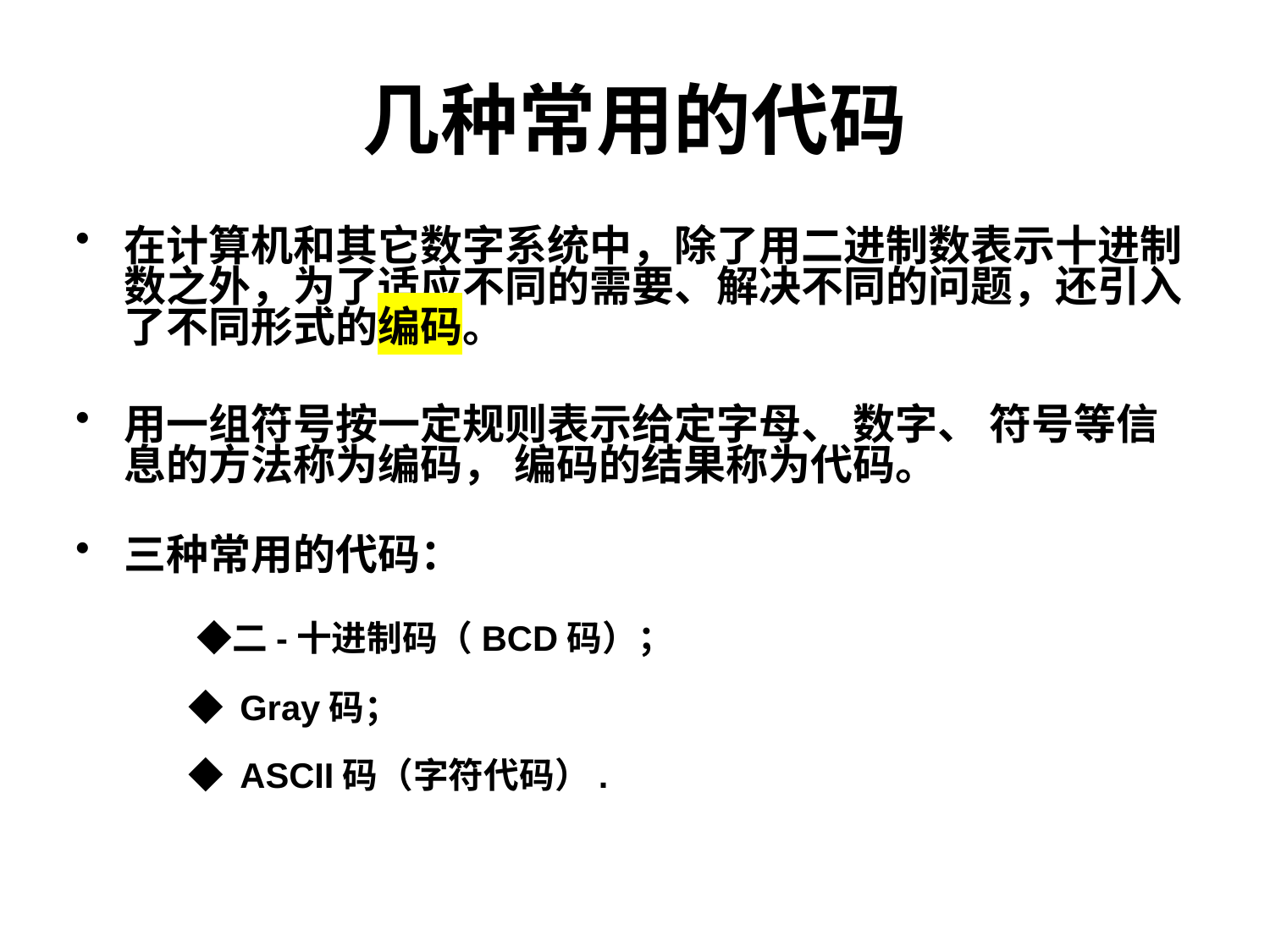

# 几种常用的代码
在计算机和其它数字系统中，除了用二进制数表示十进制数之外，为了适应不同的需要、解决不同的问题，还引入了不同形式的编码。

用一组符号按一定规则表示给定字母、 数字、 符号等信息的方法称为编码， 编码的结果称为代码。
三种常用的代码：
         
        ◆二-十进制码（BCD码）；
        ◆ Gray码；
        ◆ ASCII码（字符代码）.